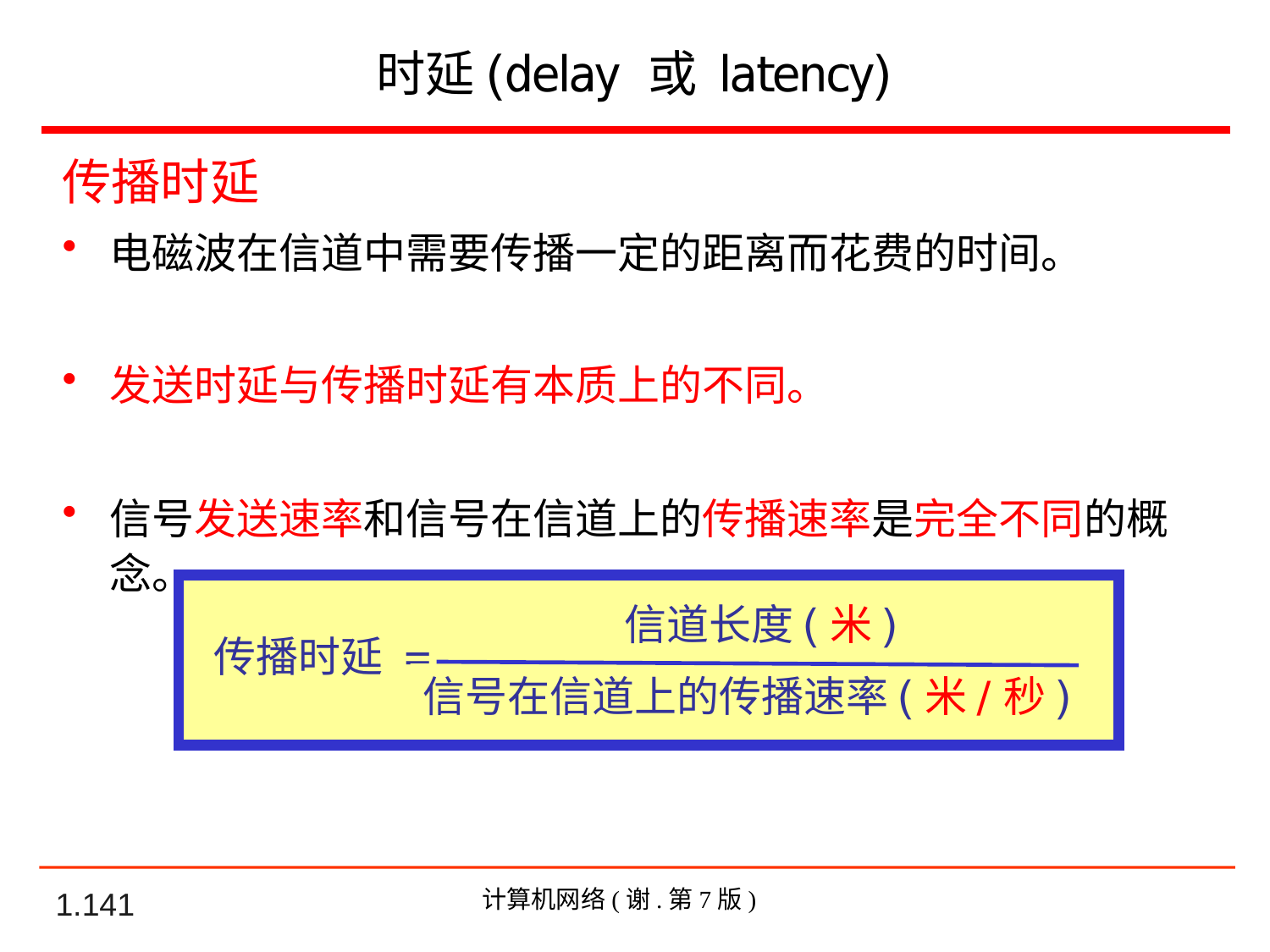

时延(delay 或 latency)
传播时延
电磁波在信道中需要传播一定的距离而花费的时间。

发送时延与传播时延有本质上的不同。

信号发送速率和信号在信道上的传播速率是完全不同的概念。

信道长度(米)
传播时延 =

信号在信道上的传播速率(米/秒)